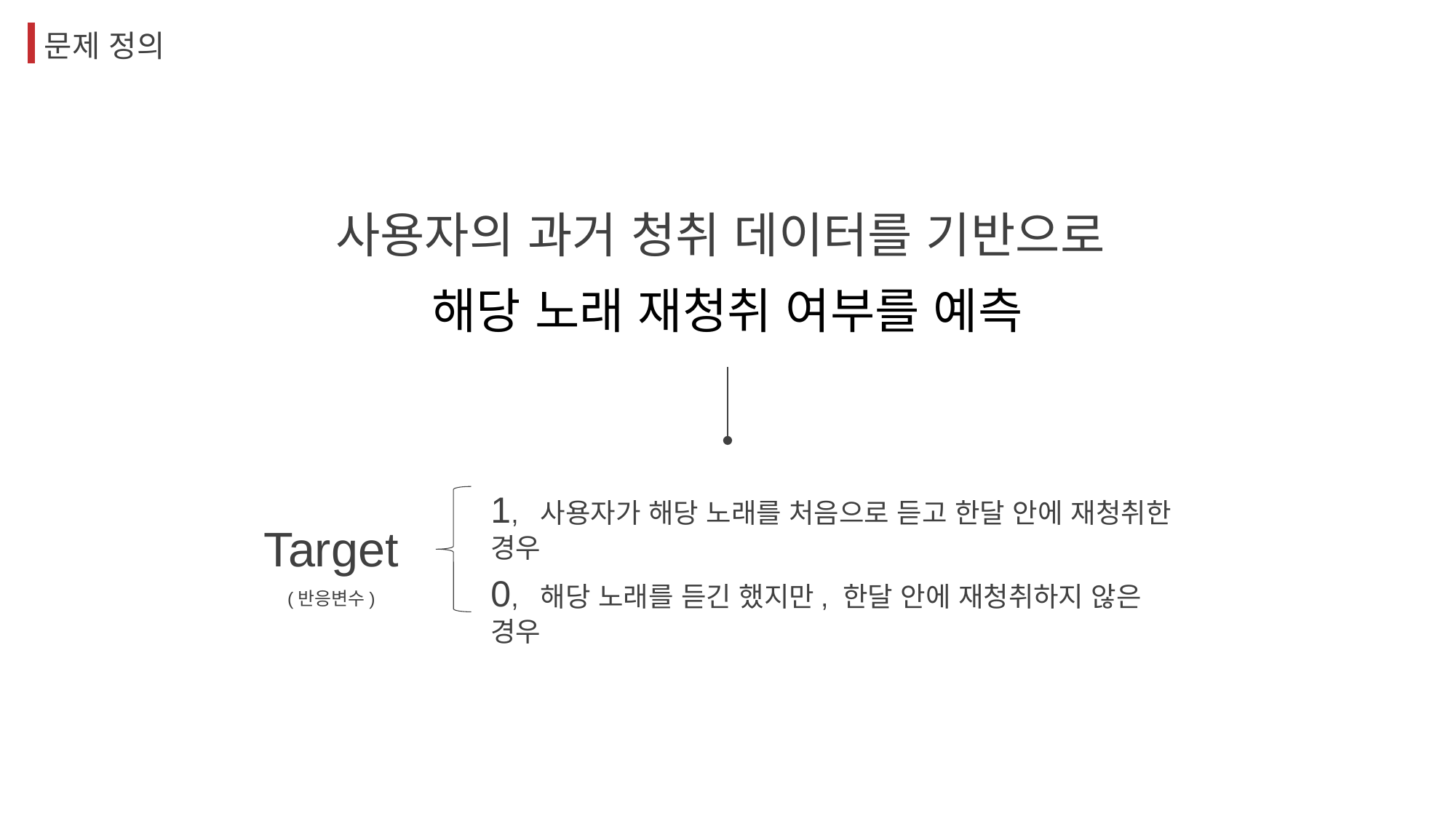

문제 정의
사용자의 과거 청취 데이터를 기반으로
해당 노래 재청취 여부를 예측
1,  사용자가 해당 노래를 처음으로 듣고 한달 안에 재청취한 경우

Target
0,  해당 노래를 듣긴 했지만, 한달 안에 재청취하지 않은 경우
(반응변수)